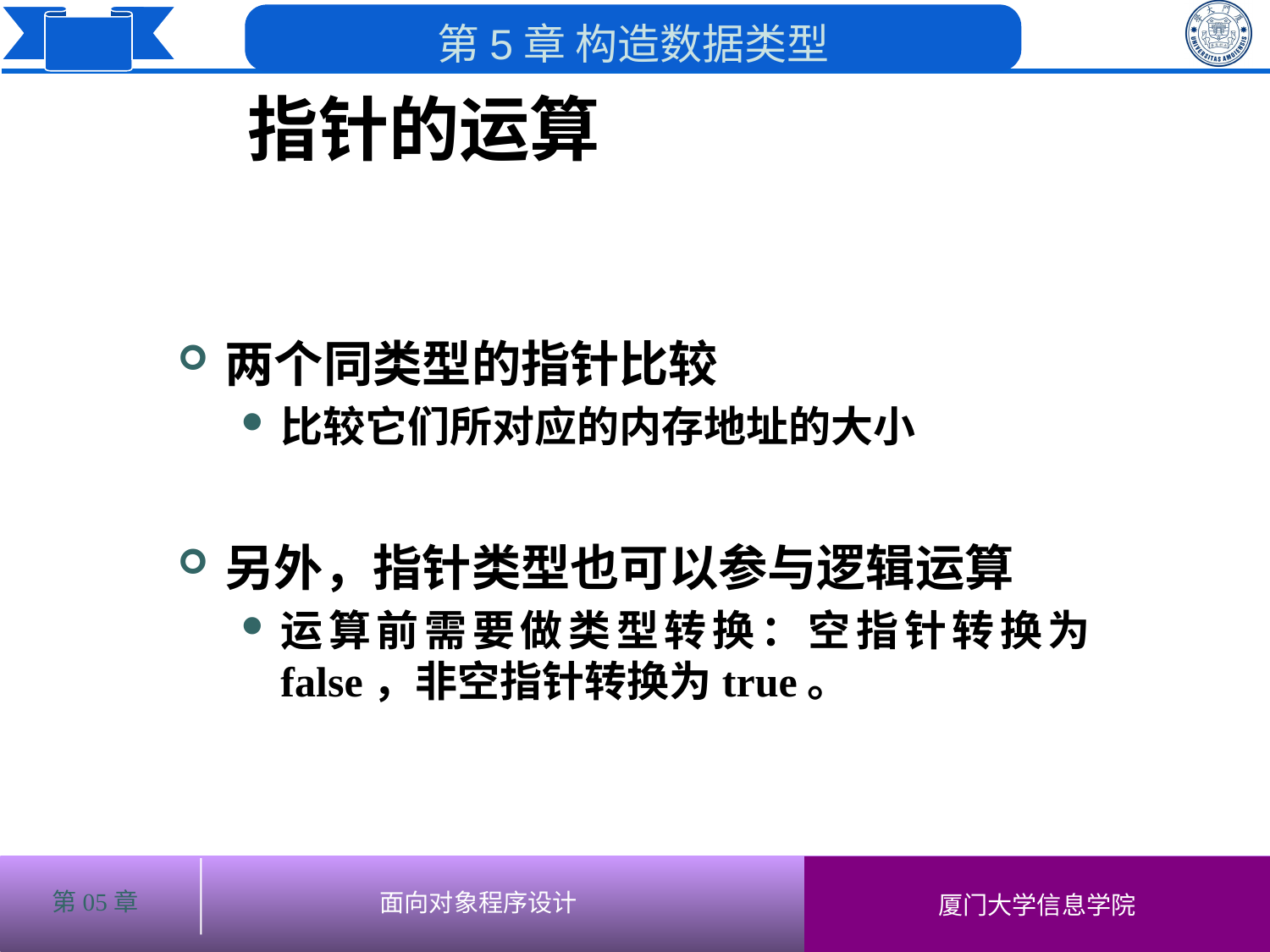

指针的运算
# 两个同类型的指针比较
比较它们所对应的内存地址的大小

另外，指针类型也可以参与逻辑运算
运算前需要做类型转换：空指针转换为false，非空指针转换为true。

56